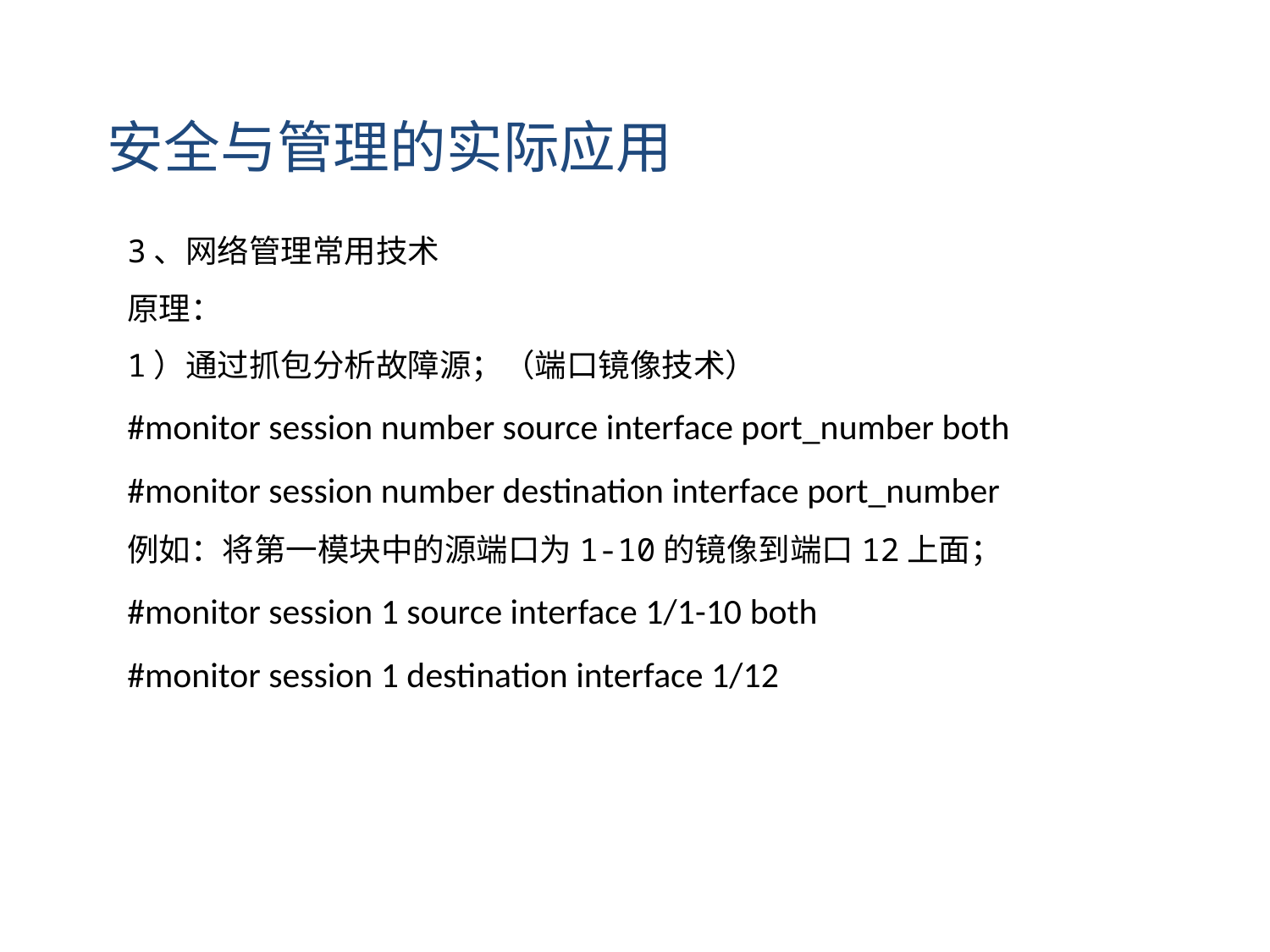

安全与管理的实际应用
3、网络管理常用技术
原理：
1）通过抓包分析故障源；（端口镜像技术）
#monitor session number source interface port_number both
#monitor session number destination interface port_number
例如：将第一模块中的源端口为1-10的镜像到端口12上面；
#monitor session 1 source interface 1/1-10 both
#monitor session 1 destination interface 1/12